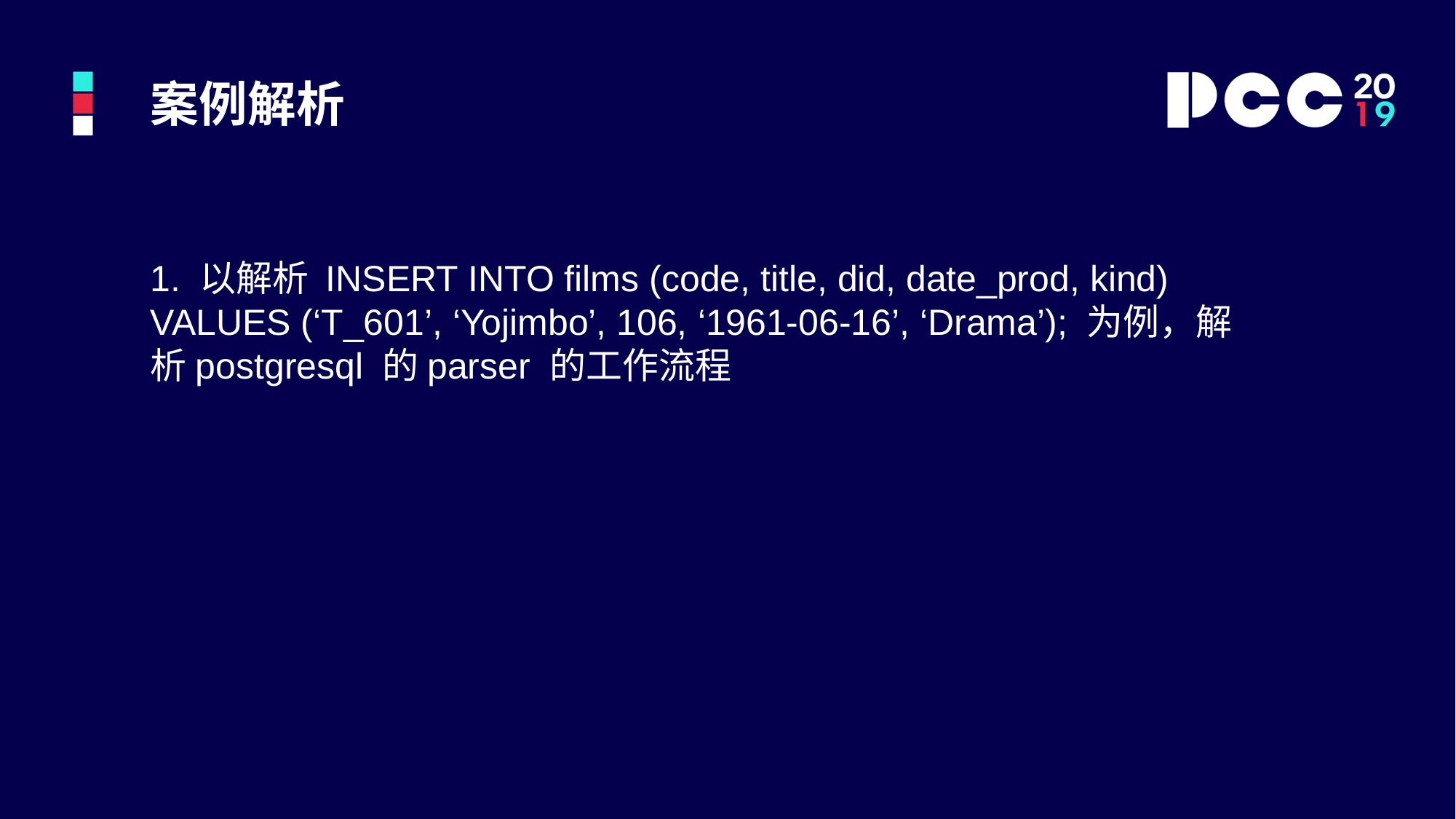

案例解析
1. 以解析 INSERT INTO films (code, title, did, date_prod, kind) VALUES (‘T_601’, ‘Yojimbo’, 106, ‘1961-06-16’, ‘Drama’); 为例，解析postgresql 的parser 的工作流程